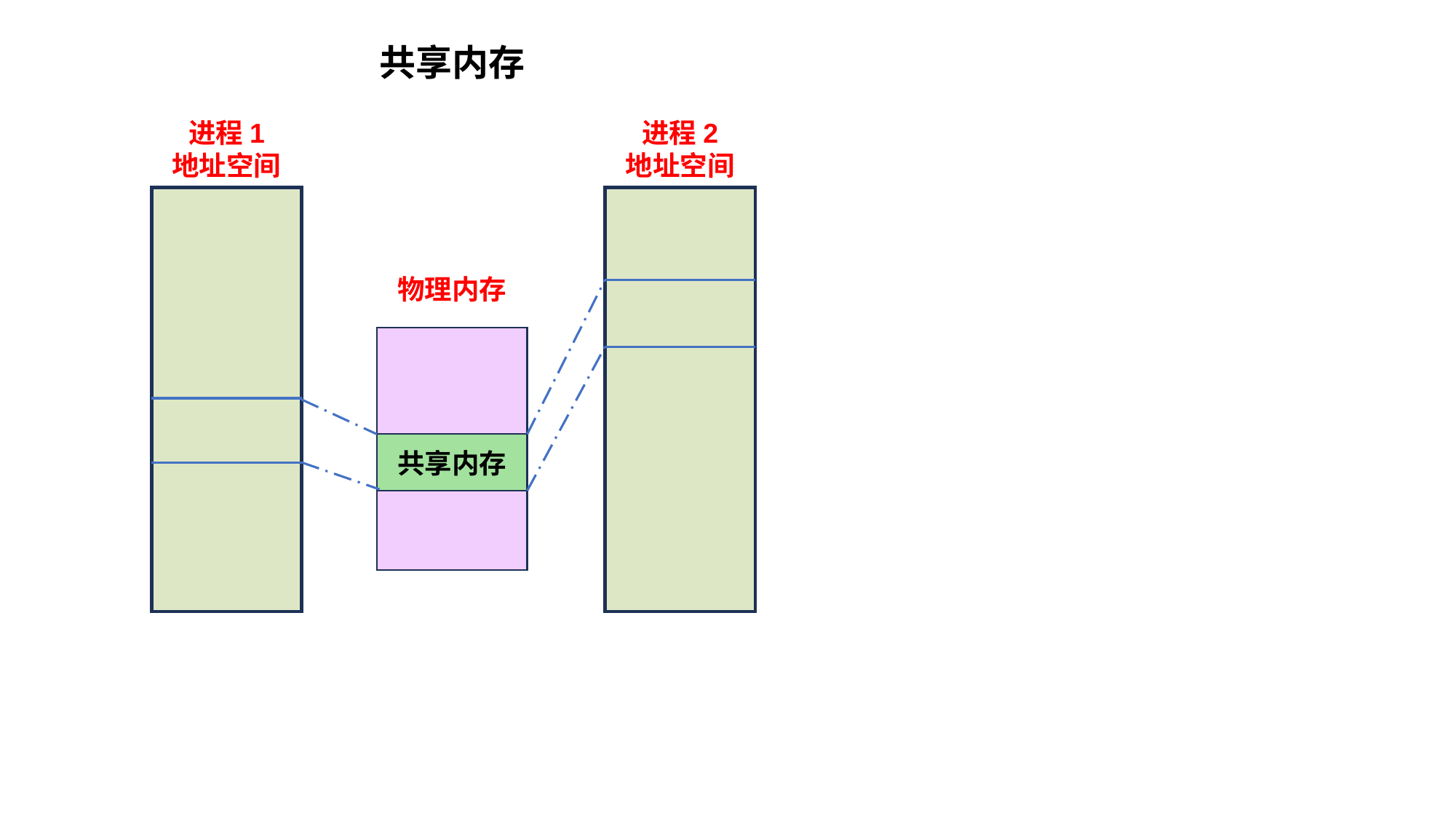

共享内存
进程1
地址空间
进程2
地址空间

物理内存

共享内存